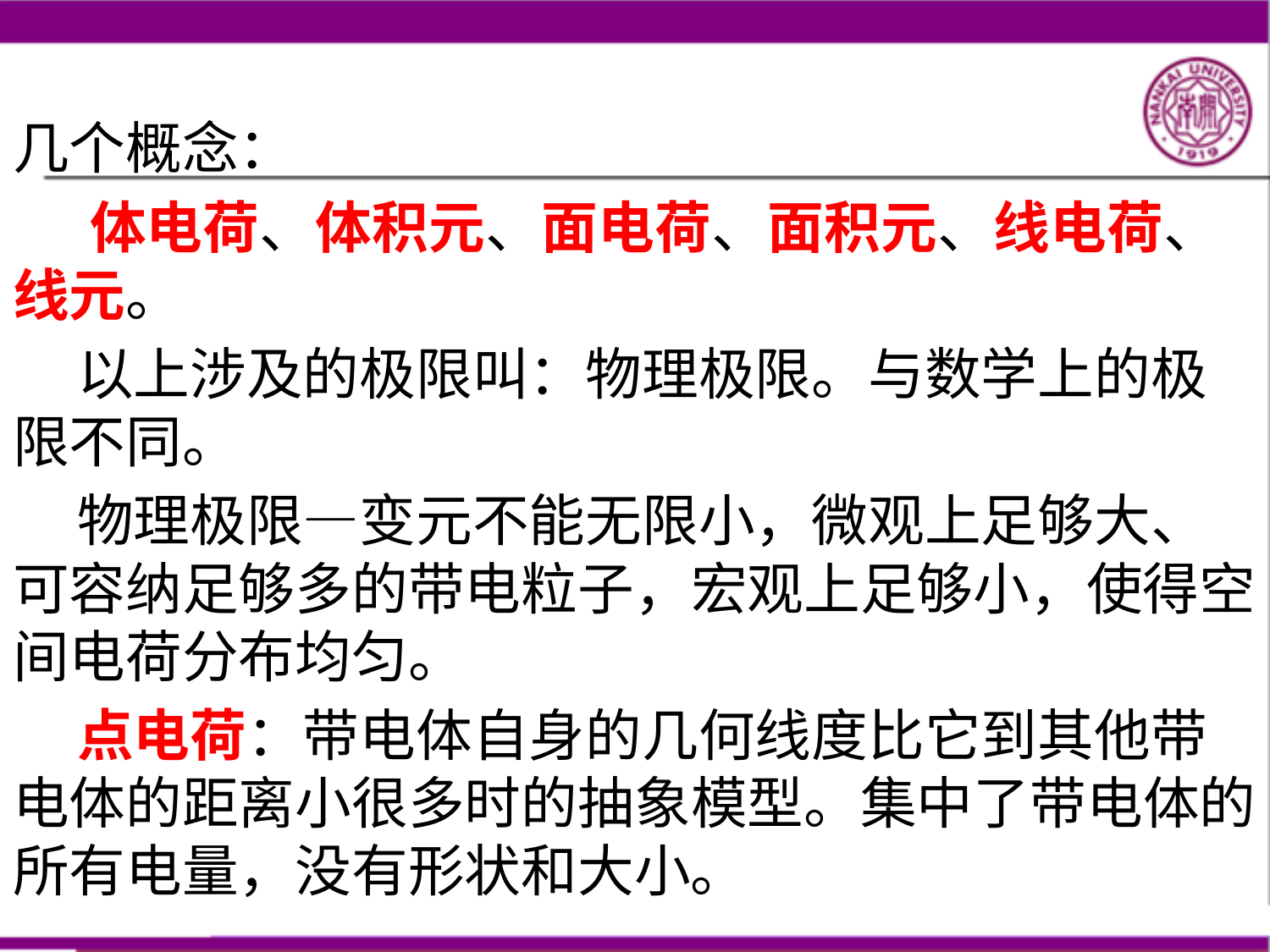

几个概念：
     体电荷、体积元、面电荷、面积元、线电荷、线元。
    以上涉及的极限叫：物理极限。与数学上的极限不同。
    物理极限—变元不能无限小，微观上足够大、可容纳足够多的带电粒子，宏观上足够小，使得空间电荷分布均匀。
    点电荷：带电体自身的几何线度比它到其他带电体的距离小很多时的抽象模型。集中了带电体的所有电量，没有形状和大小。